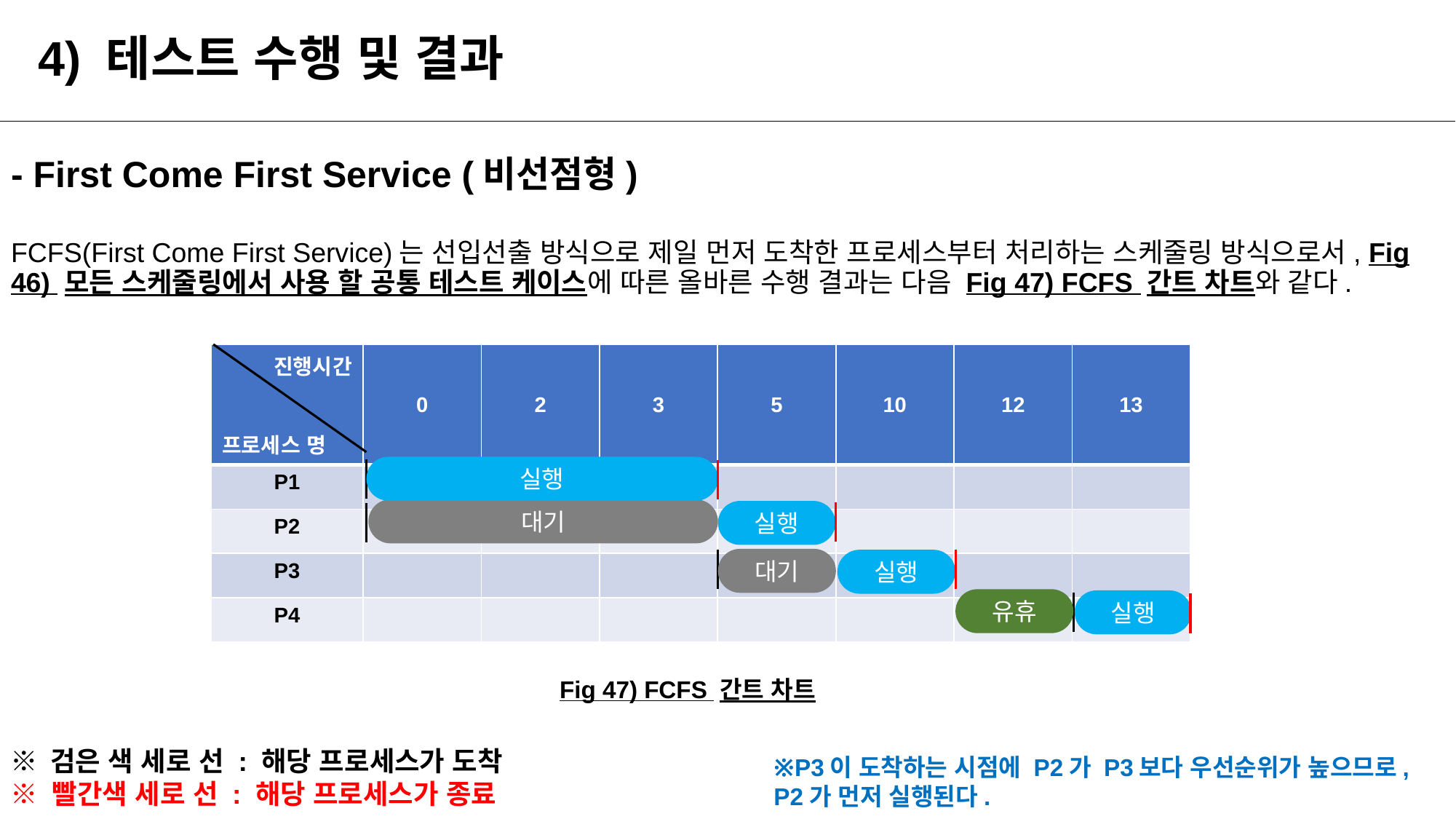

# 4) 테스트 수행 및 결과

- First Come First Service (비선점형)

FCFS(First Come First Service)는 선입선출 방식으로 제일 먼저 도착한 프로세스부터 처리하는 스케줄링 방식으로서, Fig 46) 모든 스케줄링에서 사용 할 공통 테스트 케이스에 따른 올바른 수행 결과는 다음 Fig 47) FCFS 간트 차트와 같다.

| 진행시간 프로세스 명 | 0 | 2 | 3 | 5 | 10 | 12 | 13 |
| --- | --- | --- | --- | --- | --- | --- | --- |
| P1 |  |  |  |  |  |  |  |
| P2 |  |  |  |  |  |  |  |
| P3 |  |  |  |  |  |  |  |
| P4 |  |  |  |  |  |  |  |
실행
대기
실행
대기
실행
유휴
실행
Fig 47) FCFS 간트 차트
※ 검은 색 세로 선 : 해당 프로세스가 도착
※ 빨간색 세로 선 : 해당 프로세스가 종료
※ P3이 도착하는 시점에 P2가 P3보다 우선순위가 높으므로, P2가 먼저 실행된다.